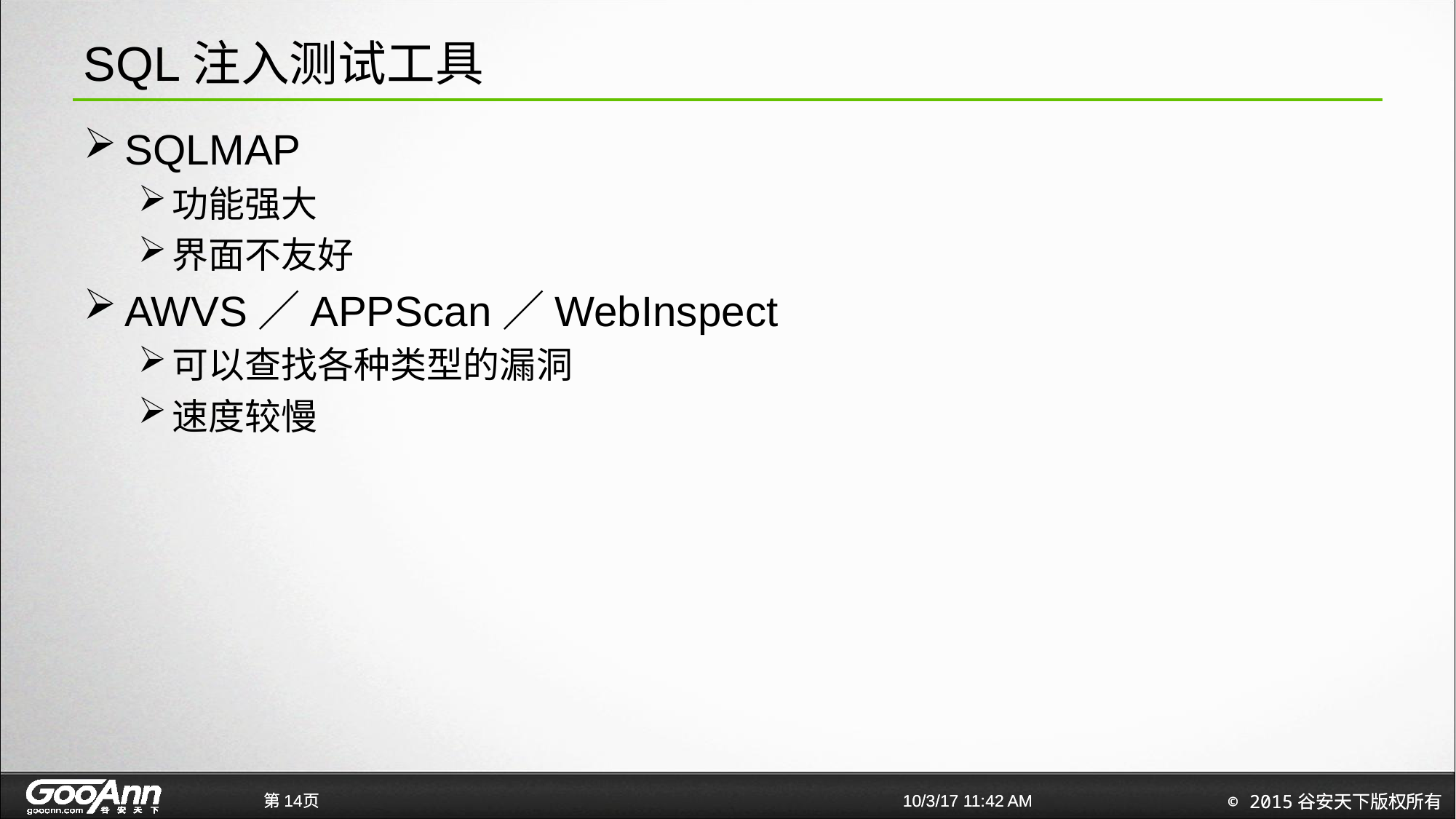

# SQL注入测试工具
SQLMAP
功能强大
界面不友好
AWVS／APPScan／WebInspect
可以查找各种类型的漏洞
速度较慢